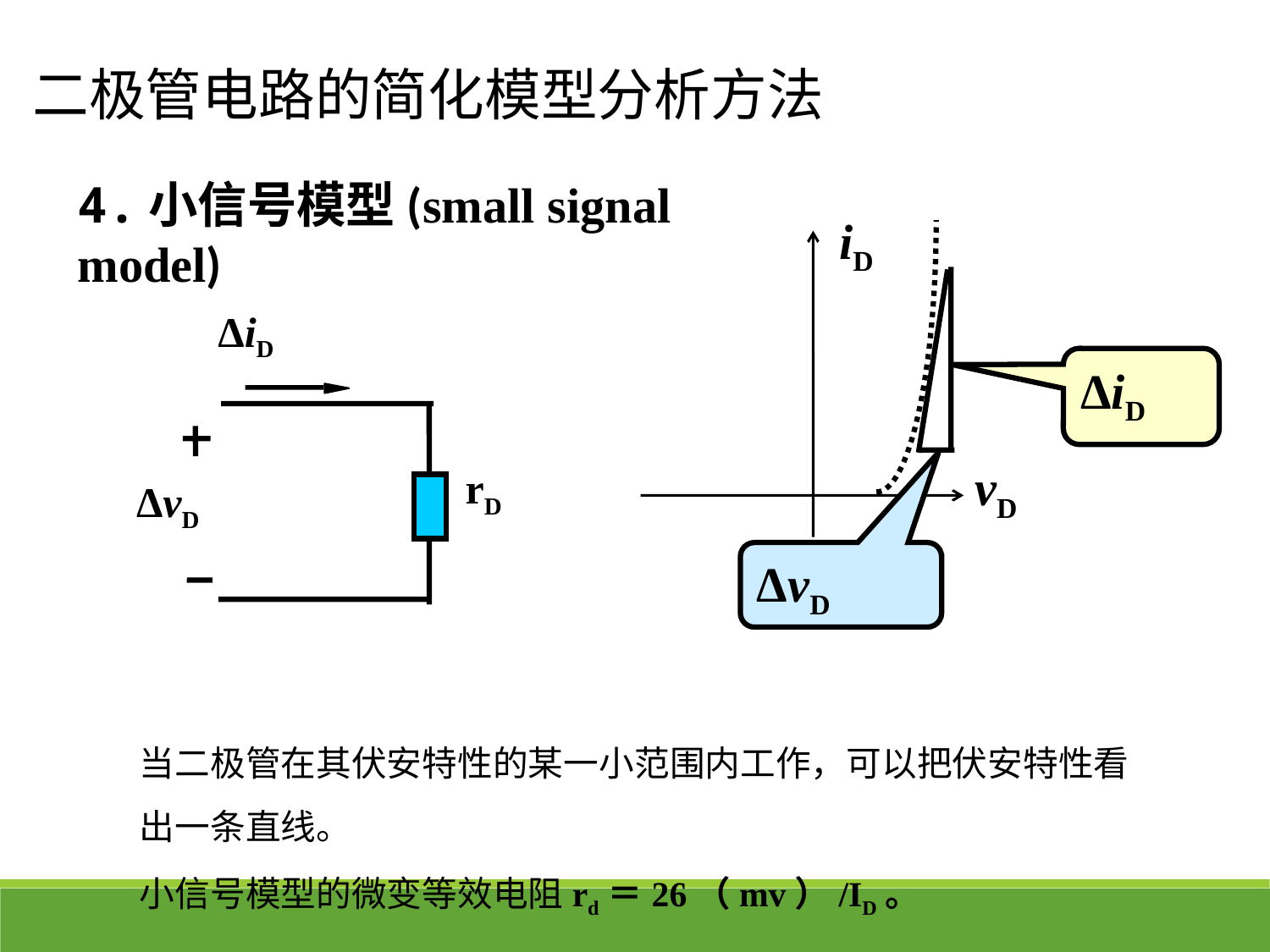

二极管电路的简化模型分析方法

4.小信号模型(small signal model)
iD

ΔiD

vD

ΔvD
ΔiD

rD
ΔvD

当二极管在其伏安特性的某一小范围内工作，可以把伏安特性看出一条直线。 小信号模型的微变等效电阻rd＝26（mv）/ID。